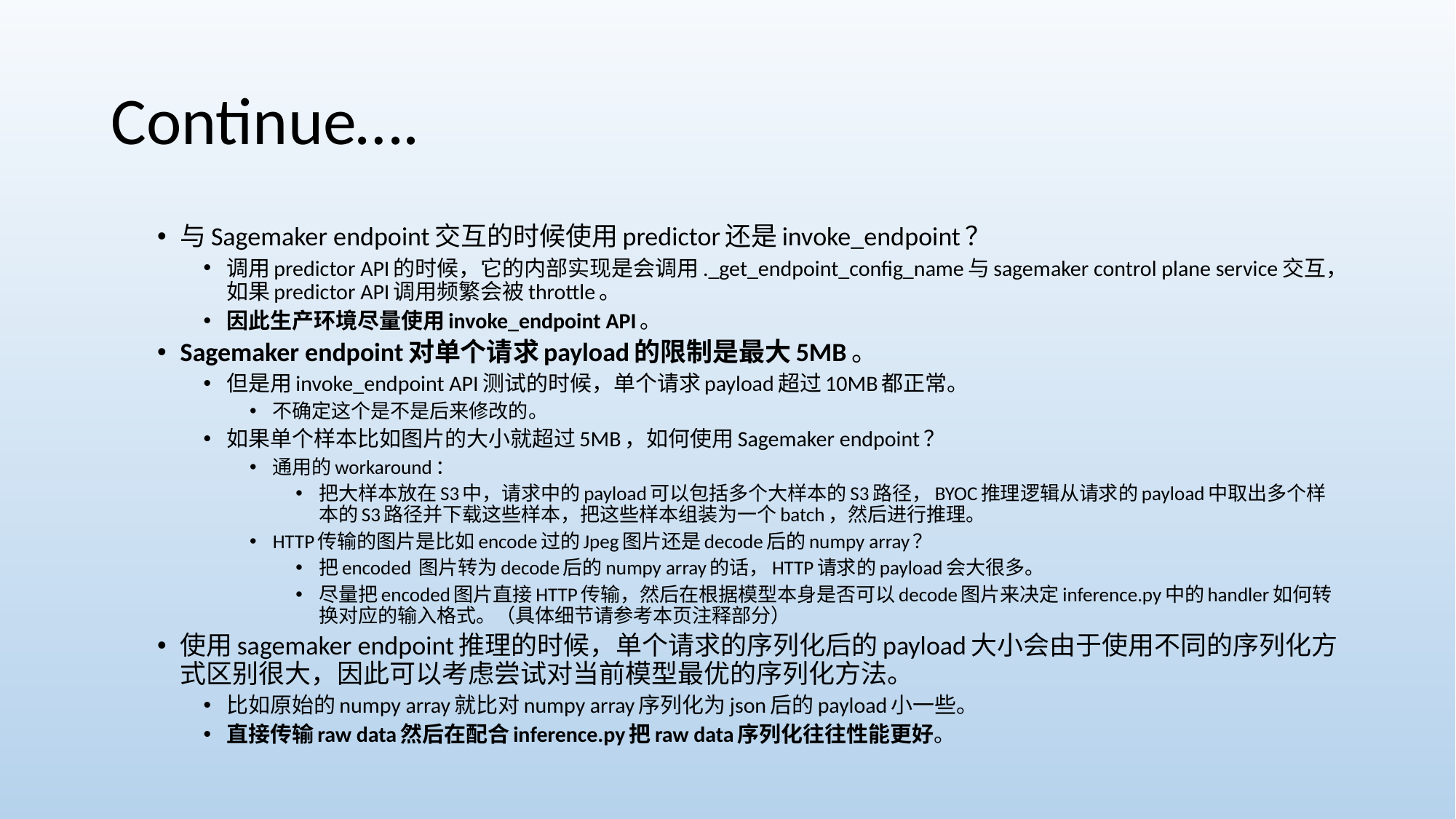

# Continue….
与Sagemaker endpoint交互的时候使用predictor还是invoke_endpoint？
调用predictor API的时候，它的内部实现是会调用._get_endpoint_config_name与sagemaker control plane service交互，如果predictor API调用频繁会被throttle。
因此生产环境尽量使用invoke_endpoint API。
Sagemaker endpoint对单个请求payload的限制是最大5MB。
但是用invoke_endpoint API测试的时候，单个请求payload超过10MB都正常。
不确定这个是不是后来修改的。
如果单个样本比如图片的大小就超过5MB，如何使用Sagemaker endpoint？
通用的workaround：
把大样本放在S3中，请求中的payload可以包括多个大样本的S3路径，BYOC推理逻辑从请求的payload中取出多个样本的S3路径并下载这些样本，把这些样本组装为一个batch，然后进行推理。
HTTP传输的图片是比如encode过的Jpeg图片还是decode后的numpy array？
把encoded 图片转为decode后的numpy array的话，HTTP请求的payload会大很多。
尽量把encoded图片直接HTTP传输，然后在根据模型本身是否可以decode图片来决定inference.py中的handler如何转换对应的输入格式。（具体细节请参考本页注释部分）
使用sagemaker endpoint推理的时候，单个请求的序列化后的payload大小会由于使用不同的序列化方式区别很大，因此可以考虑尝试对当前模型最优的序列化方法。
比如原始的numpy array就比对numpy array序列化为json后的payload小一些。
直接传输raw data然后在配合inference.py把raw data序列化往往性能更好。